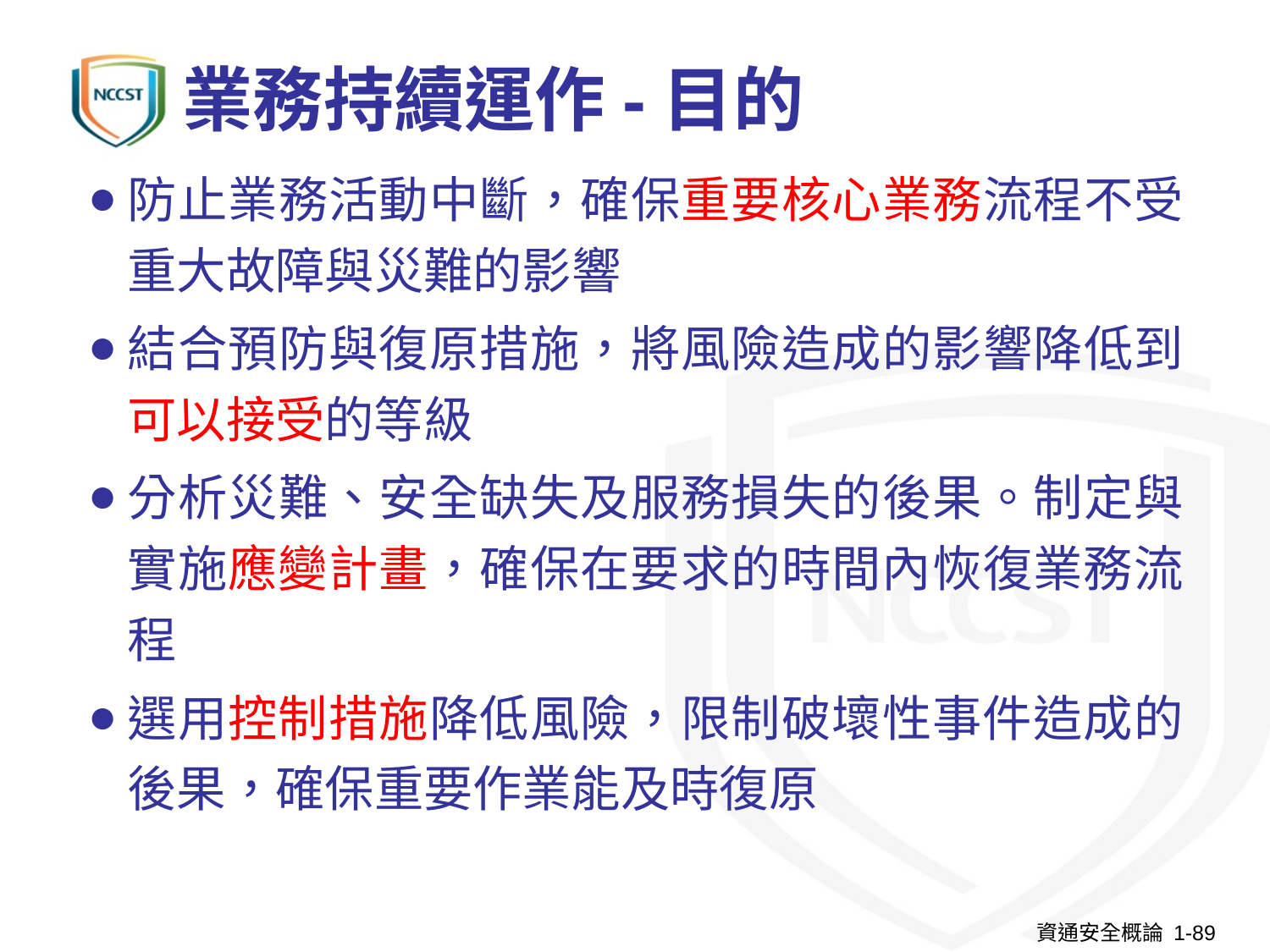

# 業務持續運作-目的
防止業務活動中斷，確保重要核心業務流程不受重大故障與災難的影響
結合預防與復原措施，將風險造成的影響降低到可以接受的等級
分析災難、安全缺失及服務損失的後果。制定與實施應變計畫，確保在要求的時間內恢復業務流程
選用控制措施降低風險，限制破壞性事件造成的後果，確保重要作業能及時復原